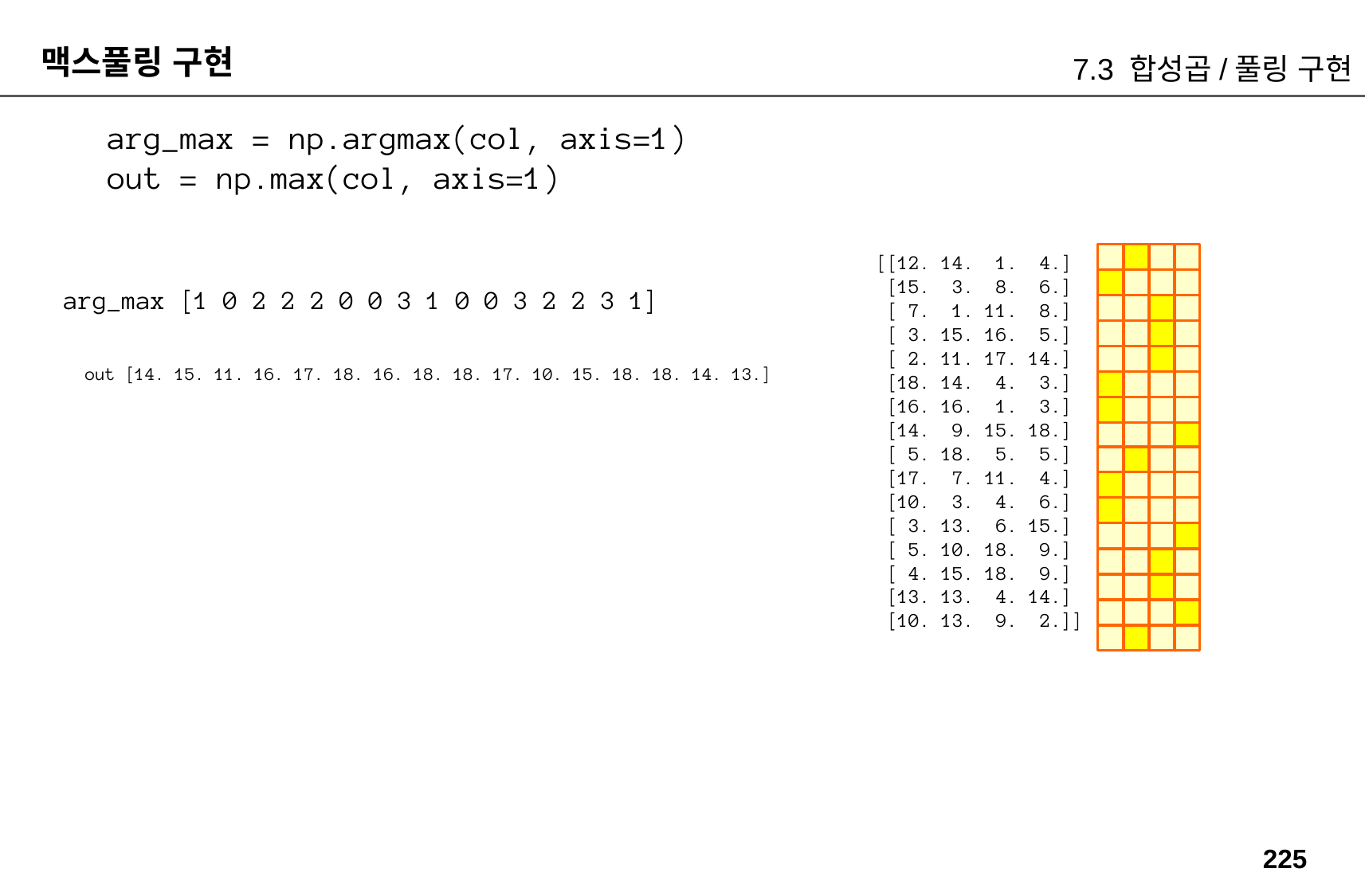

맥스풀링 구현
7.3 합성곱/풀링 구현
arg_max = np.argmax(col, axis=1)
out = np.max(col, axis=1)
[[12. 14.  1.  4.]
 [15.  3.  8.  6.]
 [ 7.  1. 11.  8.]
 [ 3. 15. 16.  5.]
 [ 2. 11. 17. 14.]
 [18. 14.  4.  3.]
 [16. 16.  1.  3.]
 [14.  9. 15. 18.]
 [ 5. 18.  5.  5.]
 [17.  7. 11.  4.]
 [10.  3.  4.  6.]
 [ 3. 13.  6. 15.]
 [ 5. 10. 18.  9.]
 [ 4. 15. 18.  9.]
 [13. 13.  4. 14.]
 [10. 13.  9.  2.]]

arg_max [1 0 2 2 2 0 0 3 1 0 0 3 2 2 3 1]

out [14. 15. 11. 16. 17. 18. 16. 18. 18. 17. 10. 15. 18. 18. 14. 13.]